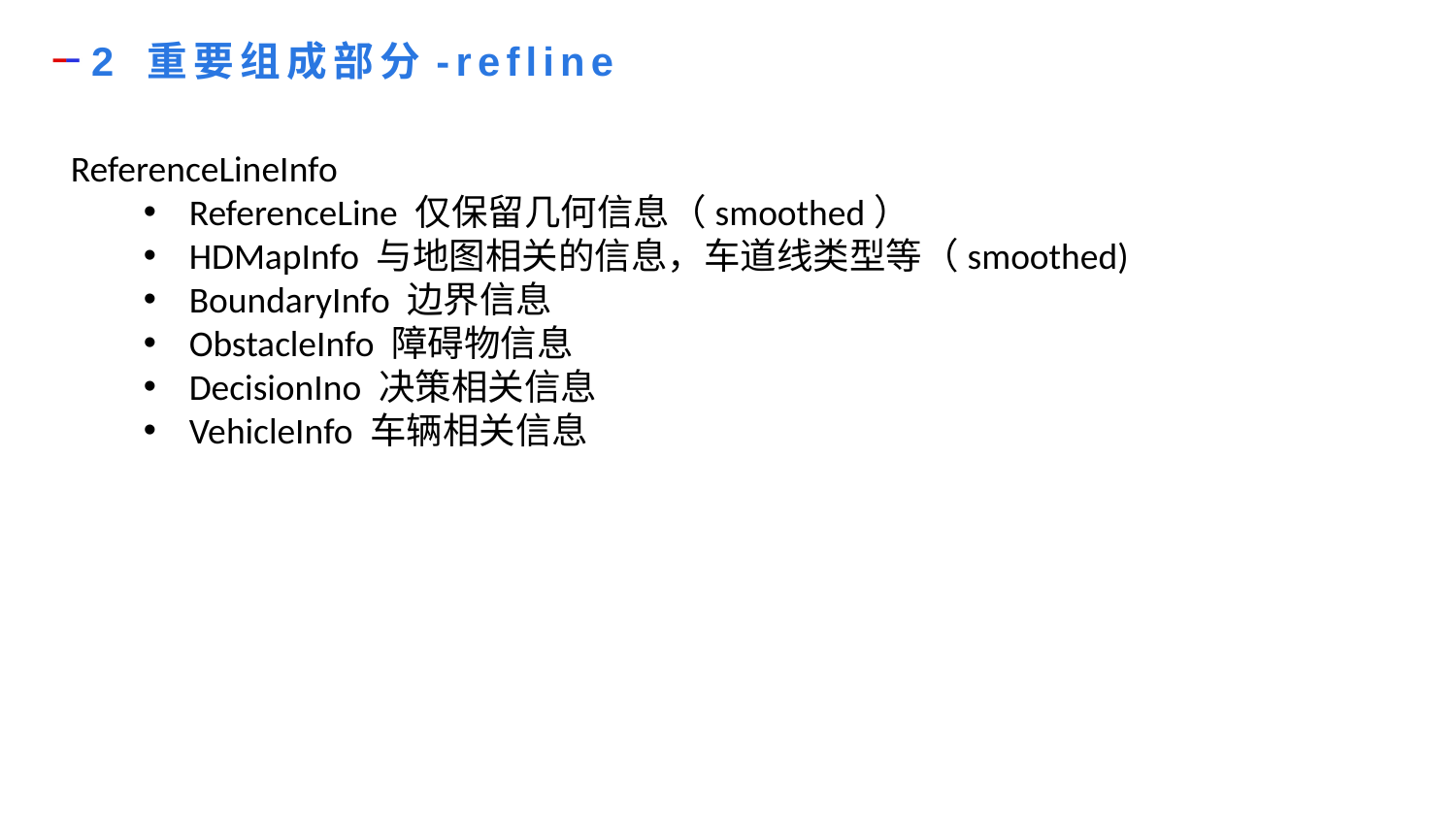

2 重要组成部分-refline
ReferenceLineInfo
ReferenceLine 仅保留几何信息（smoothed）
HDMapInfo 与地图相关的信息，车道线类型等（smoothed)
BoundaryInfo 边界信息
ObstacleInfo 障碍物信息
DecisionIno 决策相关信息
VehicleInfo 车辆相关信息